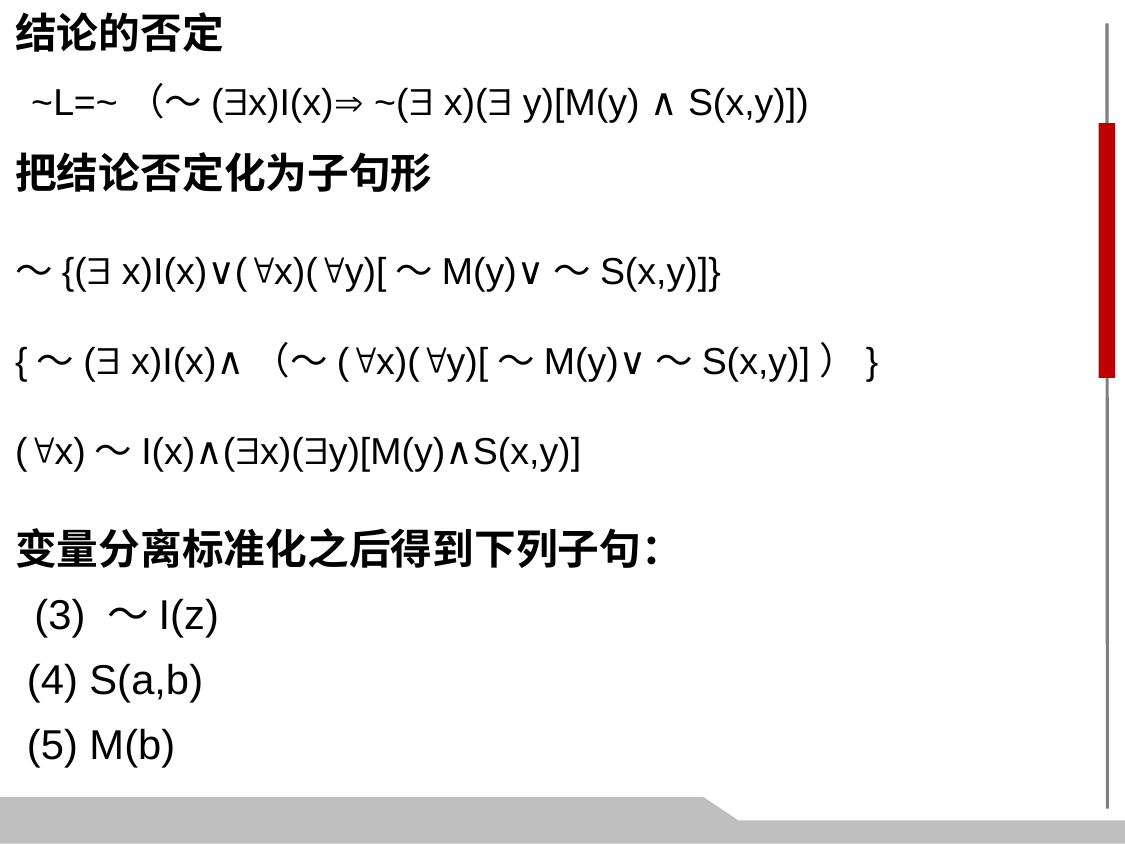

结论的否定

把结论否定化为子句形

～{(∃ x)I(x)∨(∀x)(∀y)[～M(y)∨～S(x,y)]}

{～(∃ x)I(x)∧（～(∀x)(∀y)[～M(y)∨～S(x,y)]）}

(∀x)～I(x)∧(∃x)(∃y)[M(y)∧S(x,y)]

变量分离标准化之后得到下列子句：
  (3) ～I(z)
 (4) S(a,b)
 (5) M(b)

~L=~（～(∃x)I(x)⇒ ~(∃ x)(∃ y)[M(y) ∧ S(x,y)])